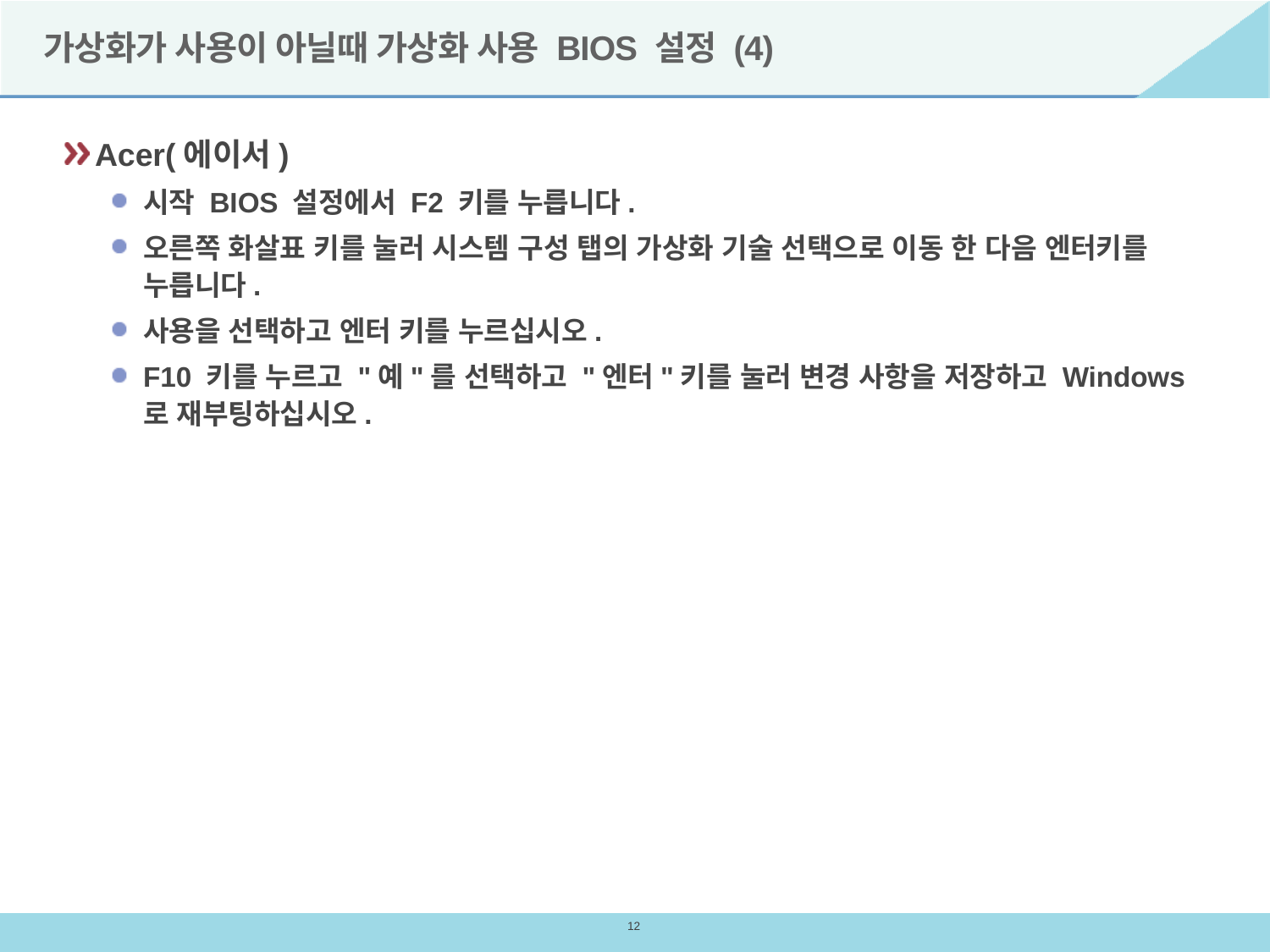

# 가상화가 사용이 아닐때 가상화 사용 BIOS 설정 (4)
Acer(에이서)
시작 BIOS 설정에서 F2 키를 누릅니다.
오른쪽 화살표 키를 눌러 시스템 구성 탭의 가상화 기술 선택으로 이동 한 다음 엔터키를 누릅니다.
사용을 선택하고 엔터 키를 누르십시오.
F10 키를 누르고 "예"를 선택하고 "엔터"키를 눌러 변경 사항을 저장하고 Windows로 재부팅하십시오.